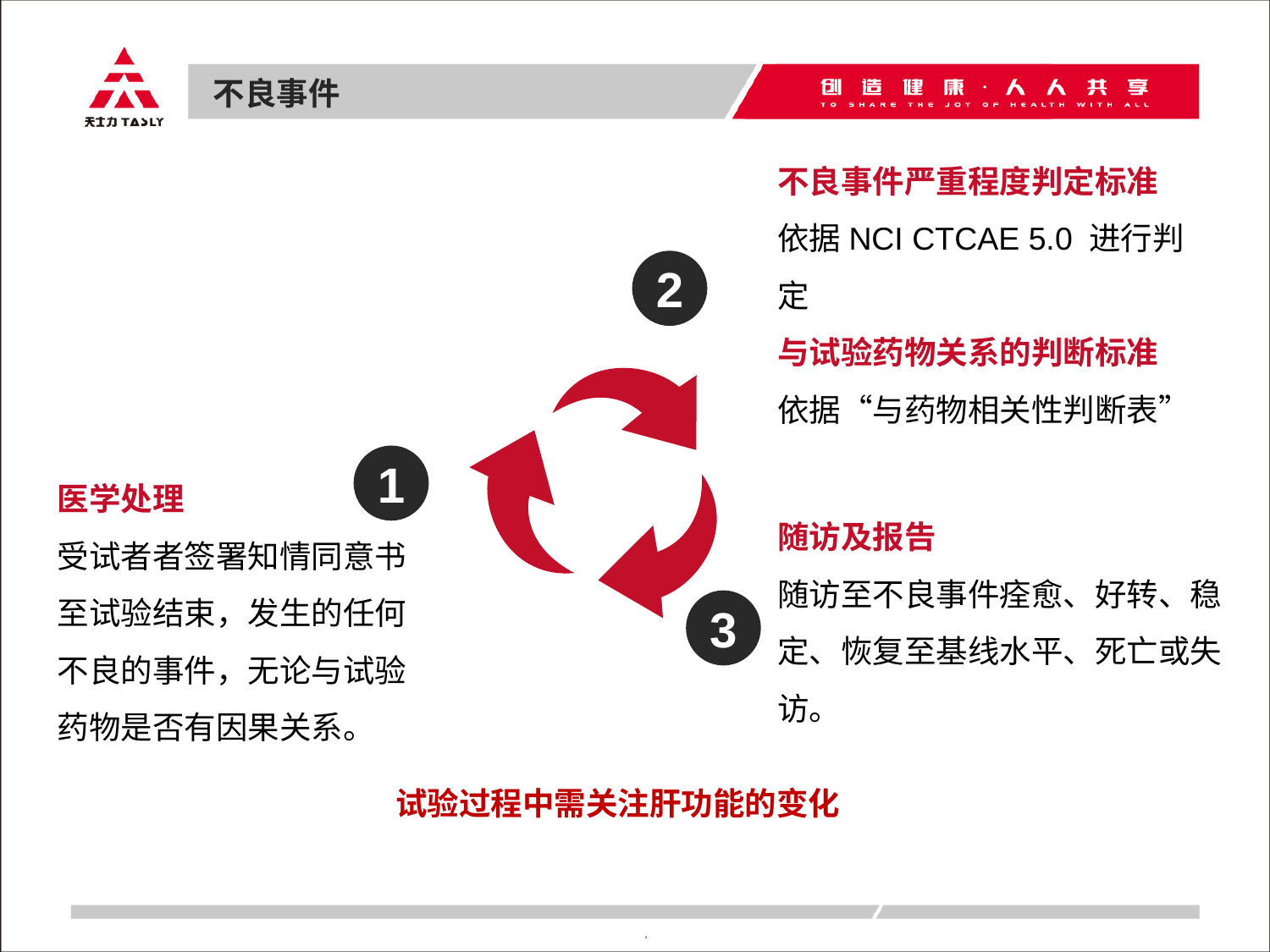

不良事件
不良事件严重程度判定标准
依据NCI CTCAE 5.0 进行判定
与试验药物关系的判断标准
依据“与药物相关性判断表”
2

1
医学处理
受试者者签署知情同意书至试验结束，发生的任何不良的事件，无论与试验药物是否有因果关系。
随访及报告
随访至不良事件痊愈、好转、稳定、恢复至基线水平、死亡或失访。
3
试验过程中需关注肝功能的变化